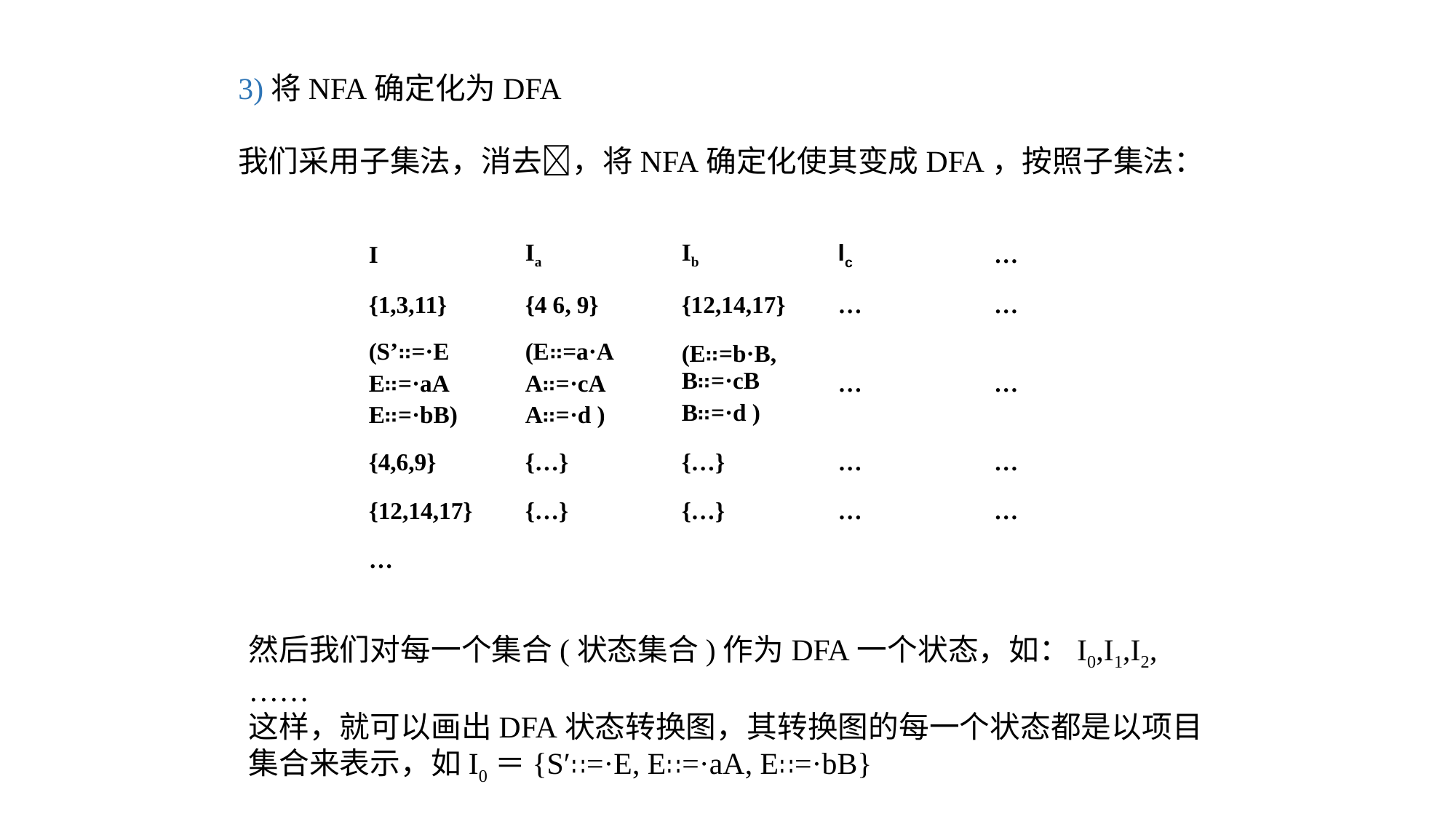

3)将NFA确定化为DFA

我们采用子集法，消去ε，将NFA确定化使其变成DFA，按照子集法：
| I | Ia | Ib | Ic | … |
| --- | --- | --- | --- | --- |
| {1,3,11} | {4 6, 9} | {12,14,17} | … | … |
| (S’∷=·E E∷=·aA E∷=·bB) | (E∷=a·A A∷=·cA A∷=·d ) | (E∷=b·B, B∷=·cB B∷=·d ) | … | … |
| {4,6,9} | {…} | {…} | … | … |
| {12,14,17} | {…} | {…} | … | … |
| … |  |  |  |  |
然后我们对每一个集合(状态集合)作为DFA一个状态，如：I0,I1,I2,……
这样，就可以画出DFA状态转换图，其转换图的每一个状态都是以项目集合来表示，如I0＝{S′∷=·E, E∷=·aA, E∷=·bB}